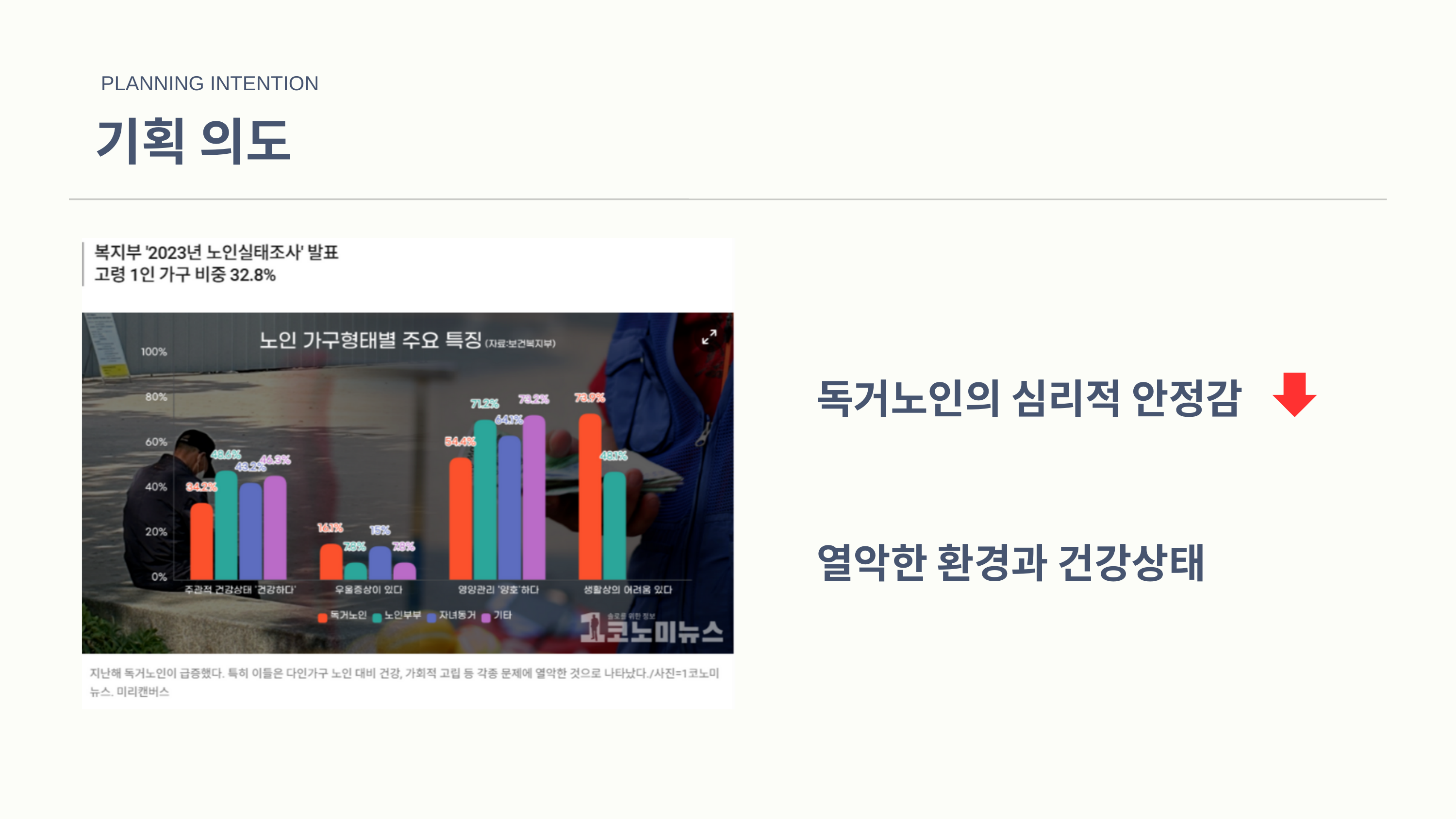

PLANNING INTENTION

기획 의도

독거노인의 심리적 안정감

열악한 환경과 건강상태